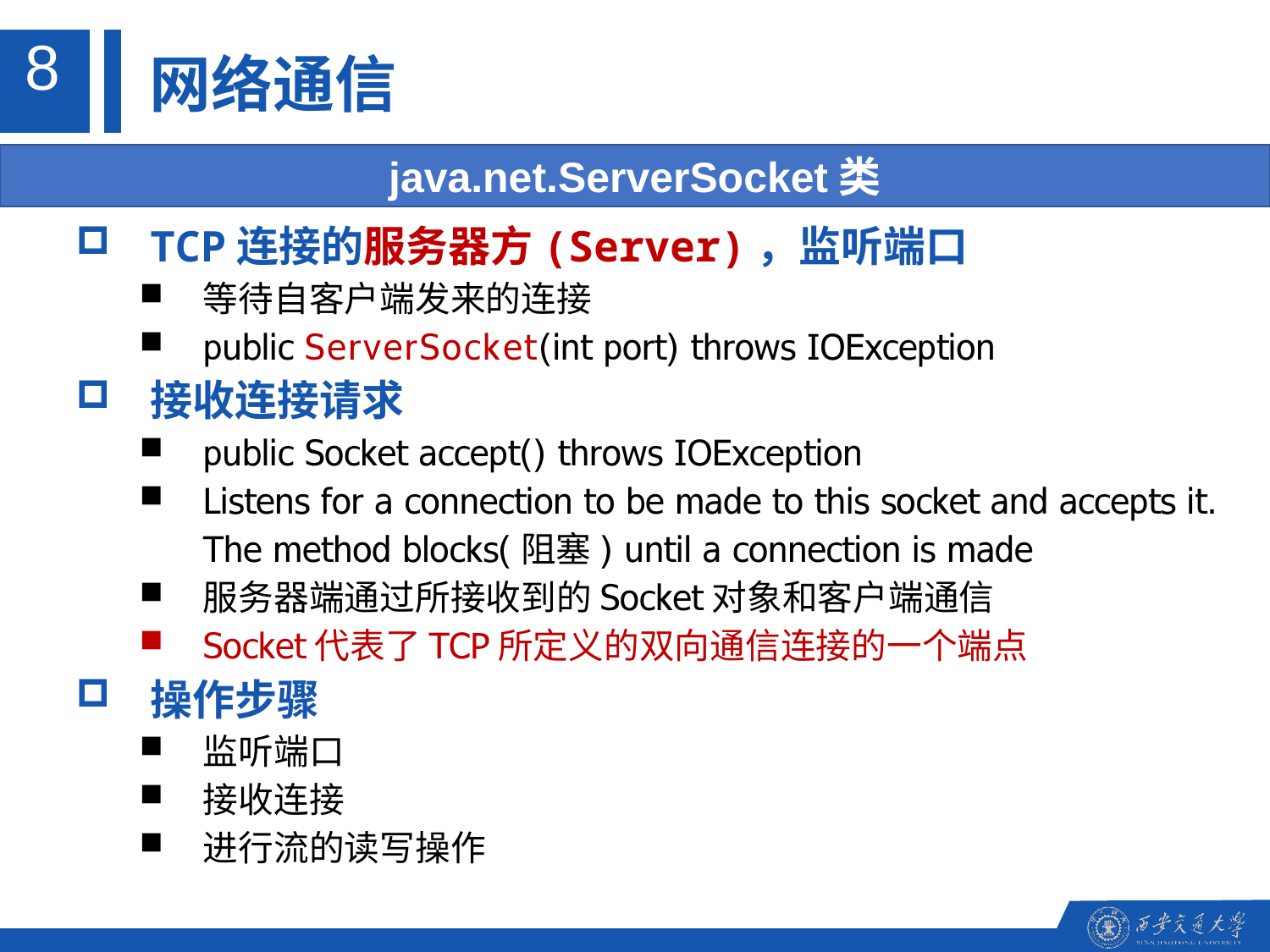

8
网络通信
java.net.ServerSocket类
TCP连接的服务器方(Server)，监听端口
等待自客户端发来的连接
public ServerSocket(int port) throws IOException
接收连接请求
public Socket accept() throws IOException
Listens for a connection to be made to this socket and accepts it. The method blocks(阻塞) until a connection is made
服务器端通过所接收到的Socket对象和客户端通信
Socket代表了TCP所定义的双向通信连接的一个端点
操作步骤
监听端口
接收连接
进行流的读写操作